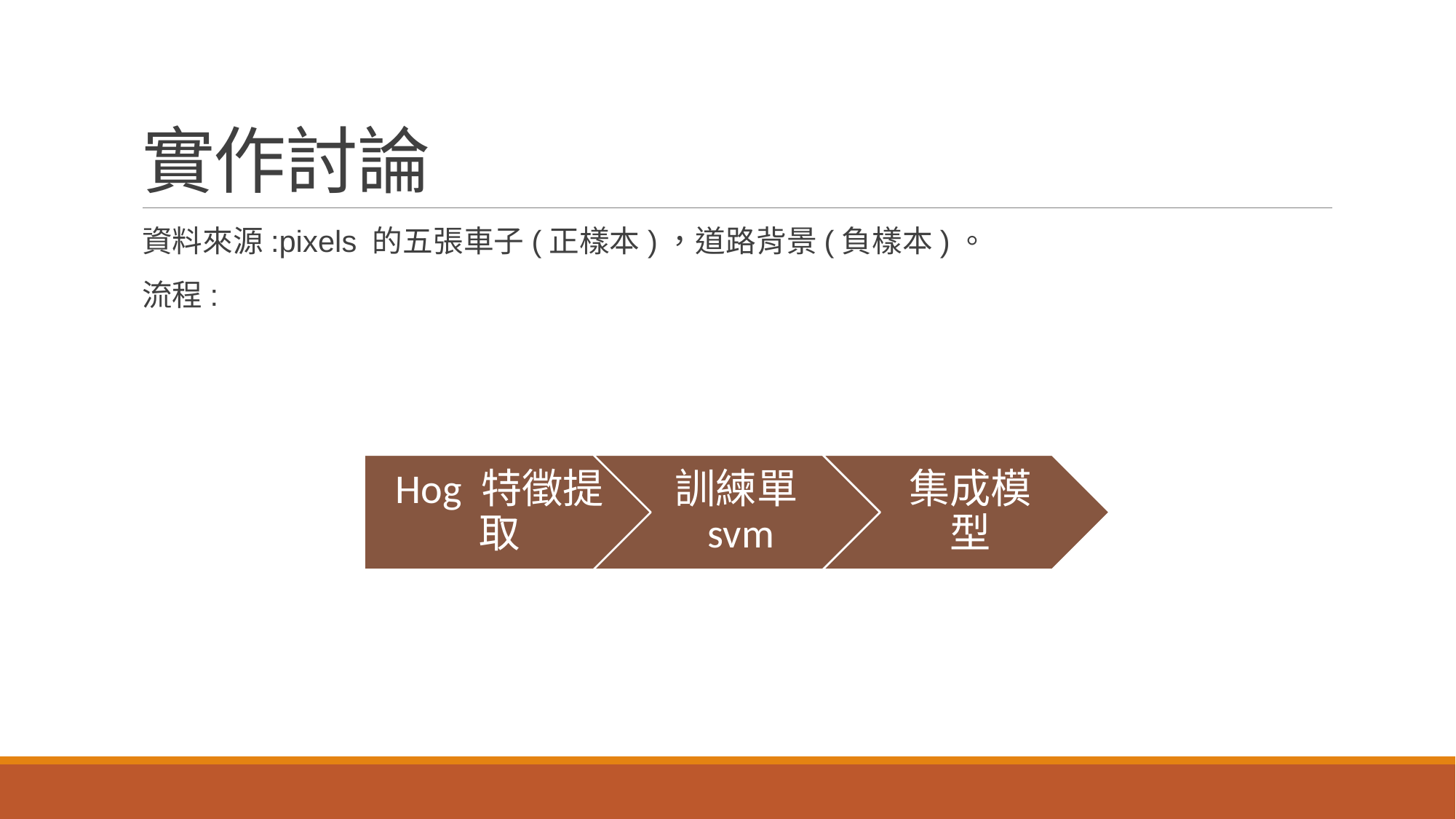

# 實作討論
資料來源:pixels 的五張車子(正樣本)，道路背景(負樣本)。
流程:
Hog 特徵提取
訓練單svm
集成模型